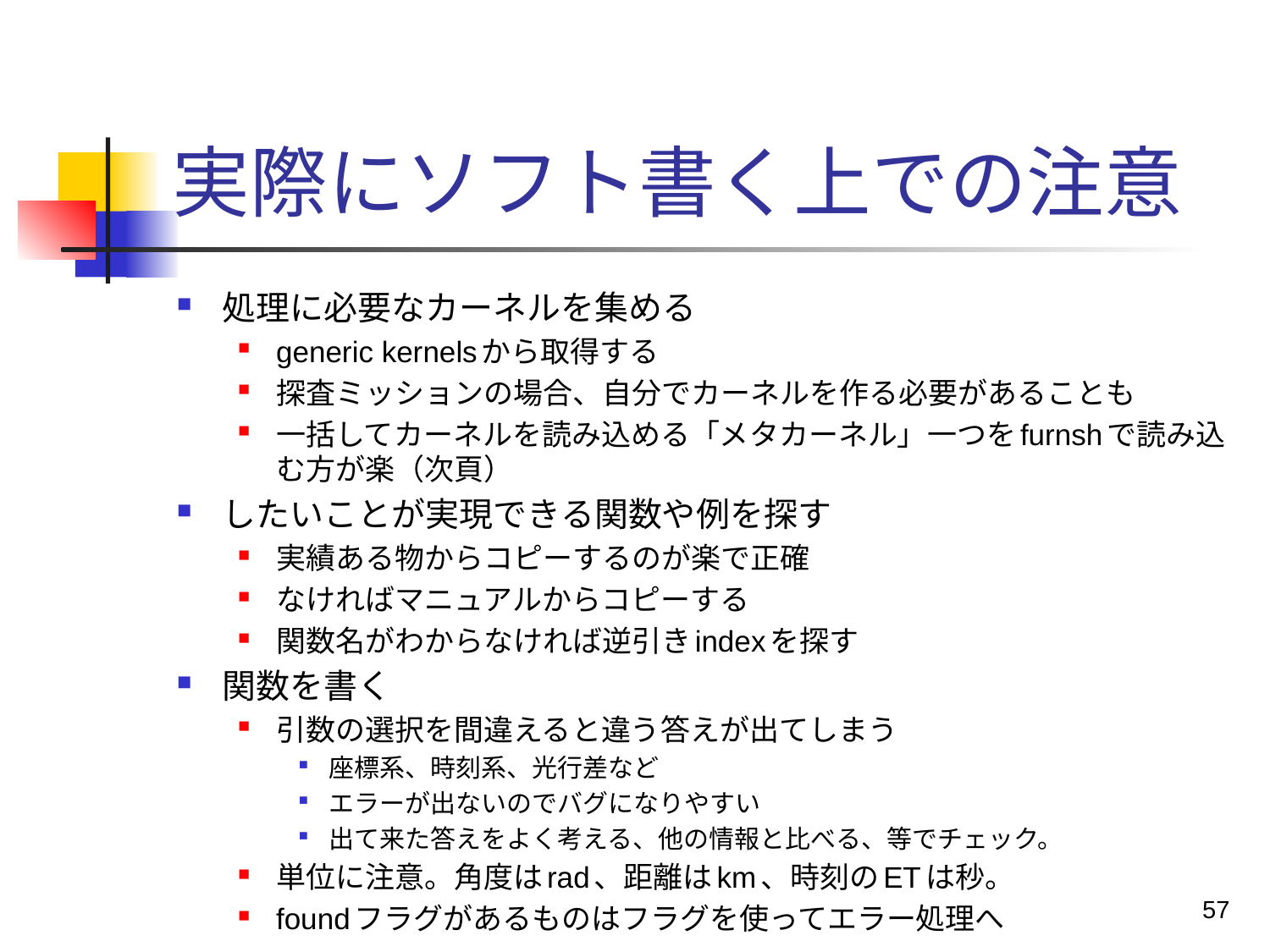

# 実際にソフト書く上での注意
処理に必要なカーネルを集める
generic kernelsから取得する
探査ミッションの場合、自分でカーネルを作る必要があることも
一括してカーネルを読み込める「メタカーネル」一つをfurnshで読み込む方が楽（次頁）
したいことが実現できる関数や例を探す
実績ある物からコピーするのが楽で正確
なければマニュアルからコピーする
関数名がわからなければ逆引きindexを探す
関数を書く
引数の選択を間違えると違う答えが出てしまう
座標系、時刻系、光行差など
エラーが出ないのでバグになりやすい
出て来た答えをよく考える、他の情報と比べる、等でチェック。
単位に注意。角度はrad、距離はkm、時刻のETは秒。
foundフラグがあるものはフラグを使ってエラー処理へ

57